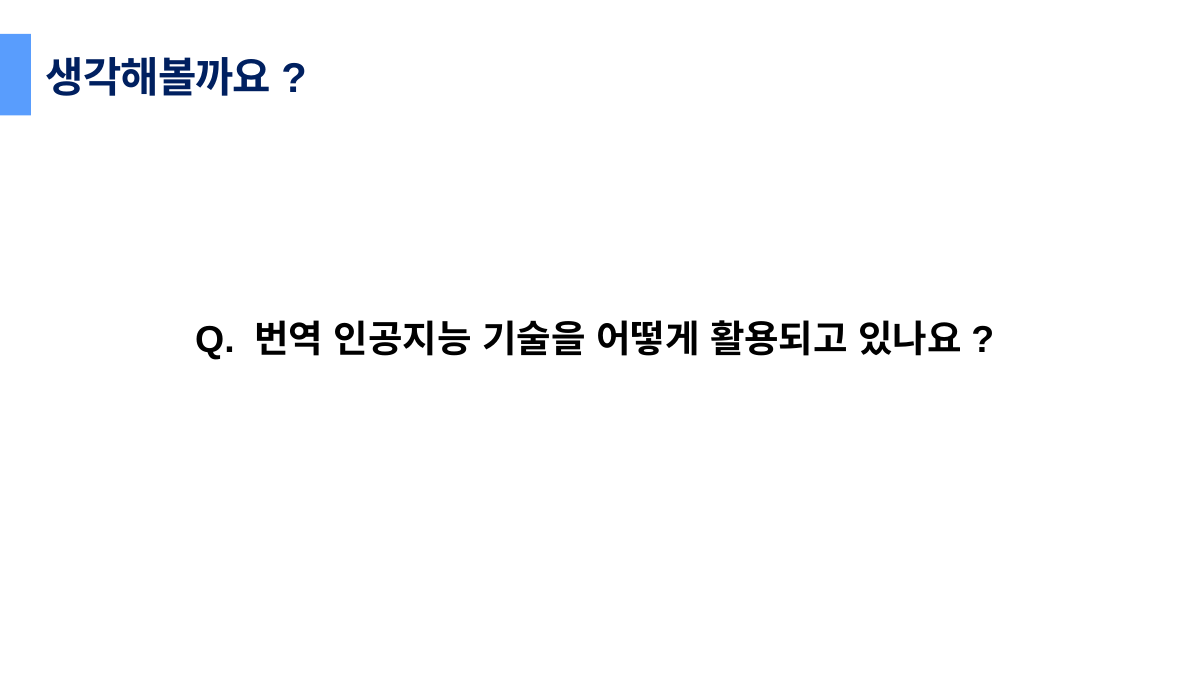

생각해볼까요?
Q. 번역 인공지능 기술을 어떻게 활용되고 있나요?